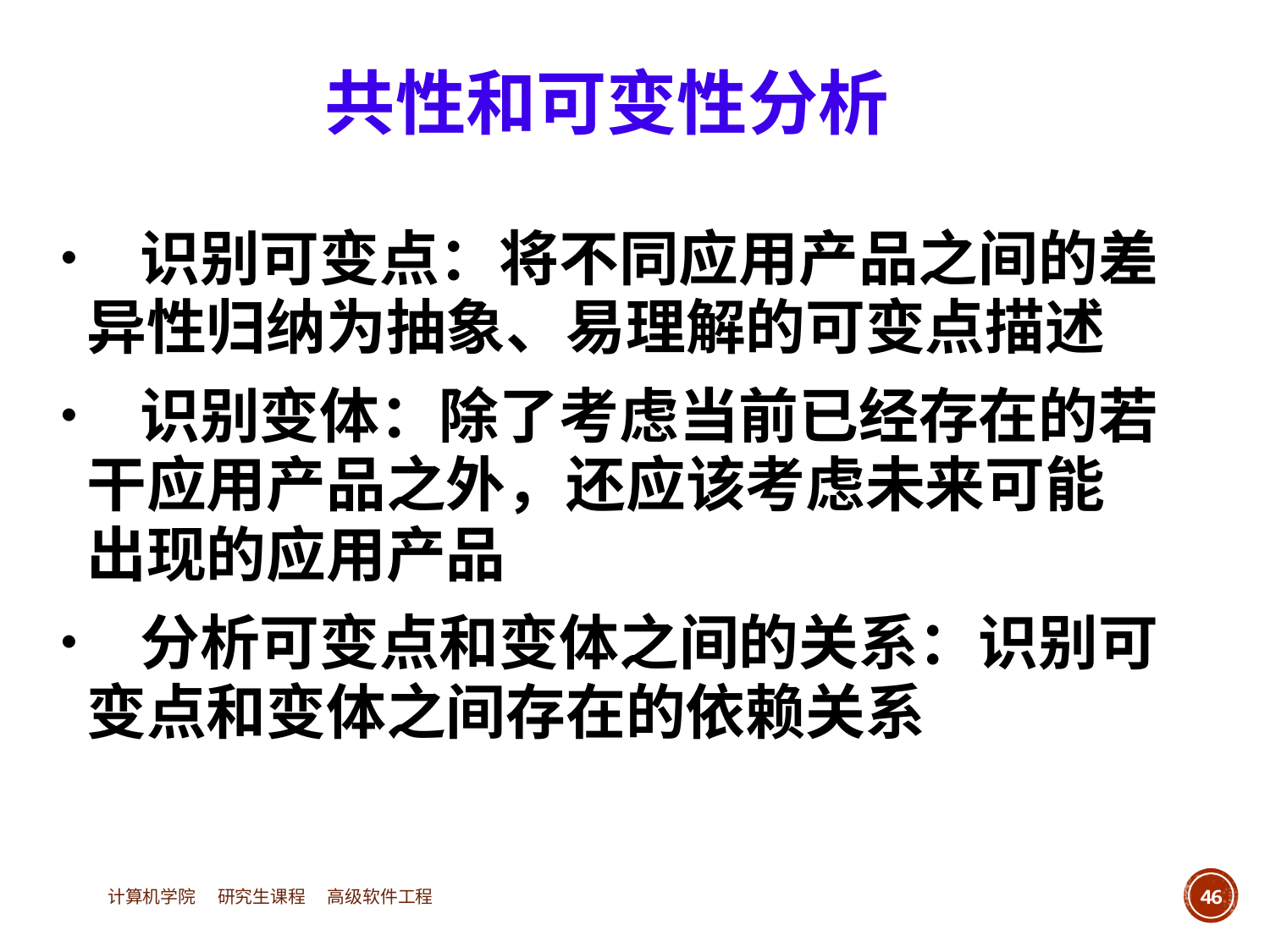

共性和可变性分析

•  识别可变点：将不同应用产品之间的差
	异性归纳为抽象、易理解的可变点描述
•  识别变体：除了考虑当前已经存在的若
	干应用产品之外，还应该考虑未来可能
	出现的应用产品
•  分析可变点和变体之间的关系：识别可
	变点和变体之间存在的依赖关系
计算机学院    研究生课程    高级软件工程
46